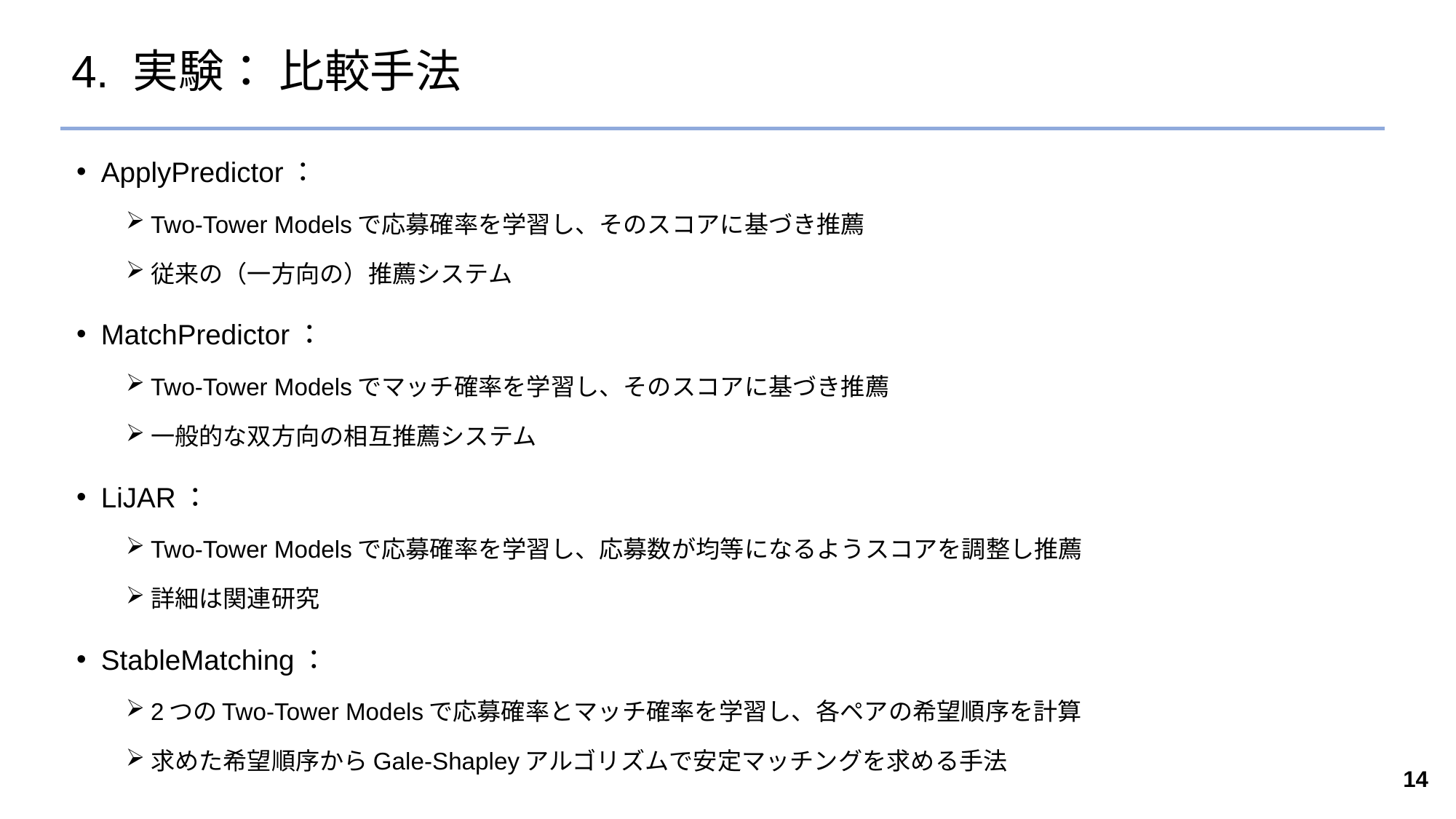

# 4. 実験： 比較手法
ApplyPredictor：
Two-Tower Modelsで応募確率を学習し、そのスコアに基づき推薦
従来の（一方向の）推薦システム
MatchPredictor：
Two-Tower Modelsでマッチ確率を学習し、そのスコアに基づき推薦
一般的な双方向の相互推薦システム
LiJAR：
Two-Tower Modelsで応募確率を学習し、応募数が均等になるようスコアを調整し推薦
詳細は関連研究
StableMatching：
2つのTwo-Tower Modelsで応募確率とマッチ確率を学習し、各ペアの希望順序を計算
求めた希望順序からGale-Shapleyアルゴリズムで安定マッチングを求める手法
14